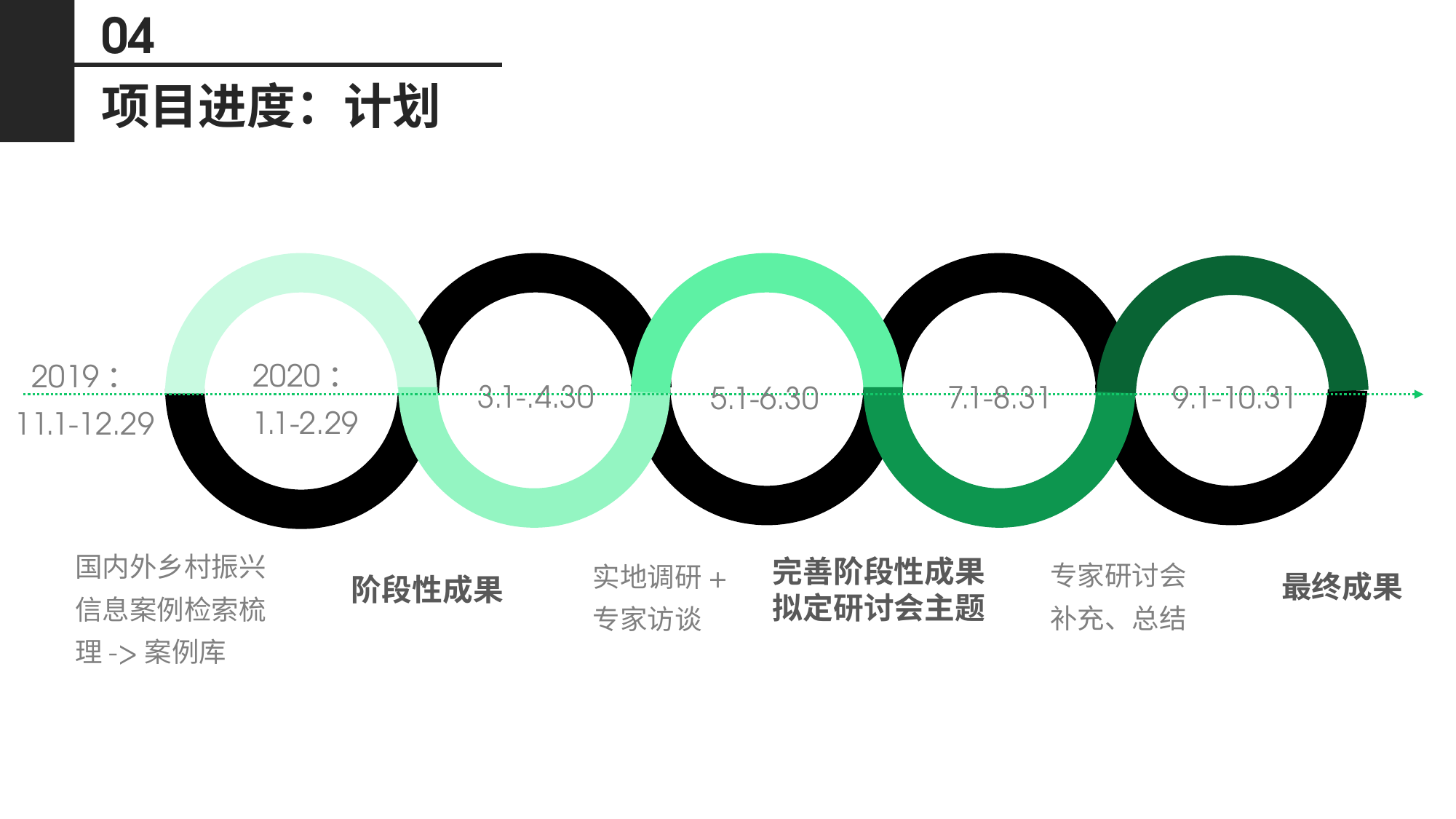

04
项目进度：计划

2020：
1.1-2.29
2019：
11.1-12.29
3.1-.4.30
7.1-8.31
9.1-10.31
5.1-6.30
国内外乡村振兴信息案例检索梳理->案例库
专家研讨会
补充、总结
实地调研+
专家访谈
完善阶段性成果
拟定研讨会主题
最终成果
阶段性成果